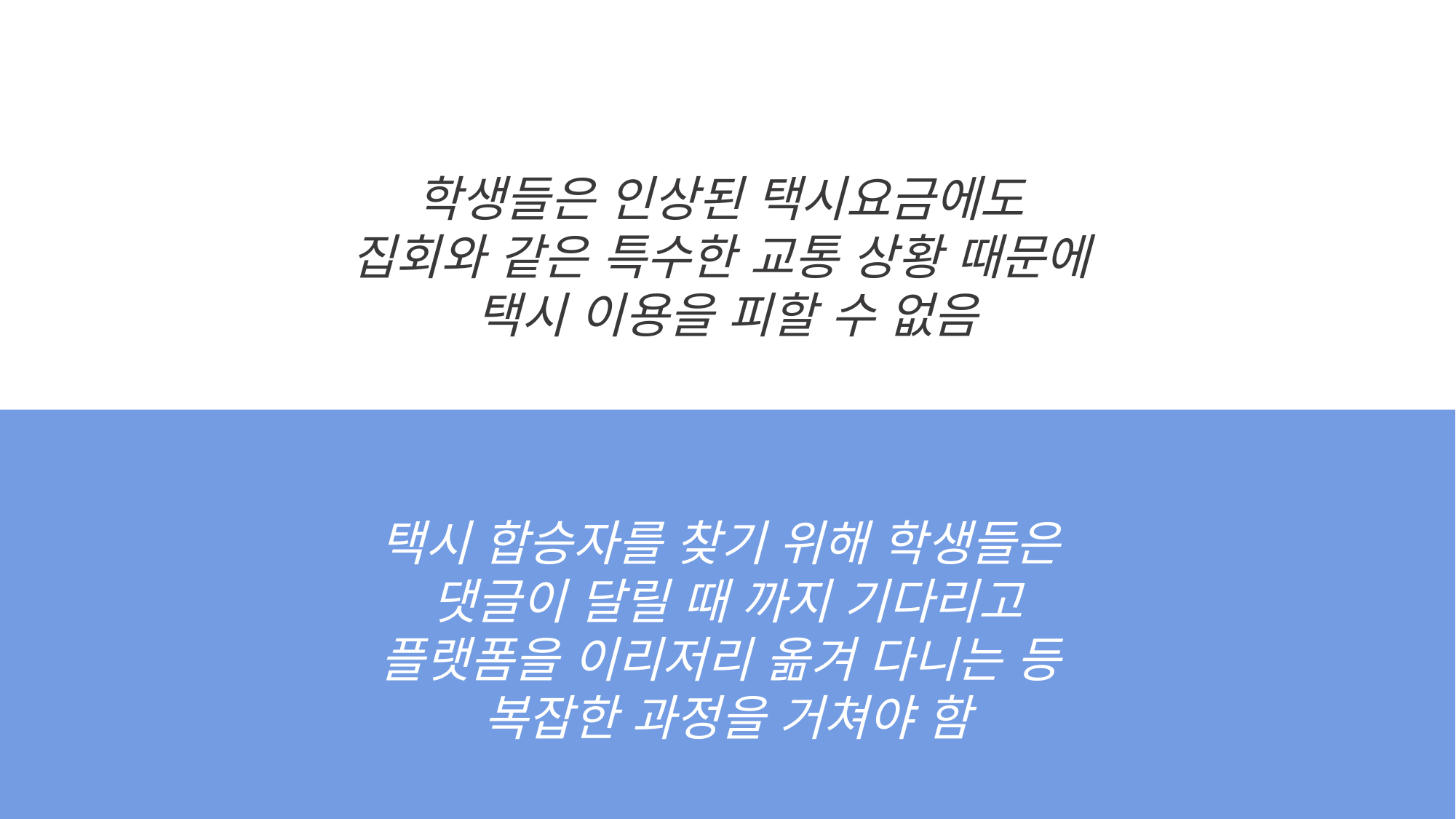

학생들은 인상된 택시요금에도
집회와 같은 특수한 교통 상황 때문에
택시 이용을 피할 수 없음

택시 합승자를 찾기 위해 학생들은
댓글이 달릴 때 까지 기다리고
플랫폼을 이리저리 옮겨 다니는 등
복잡한 과정을 거쳐야 함